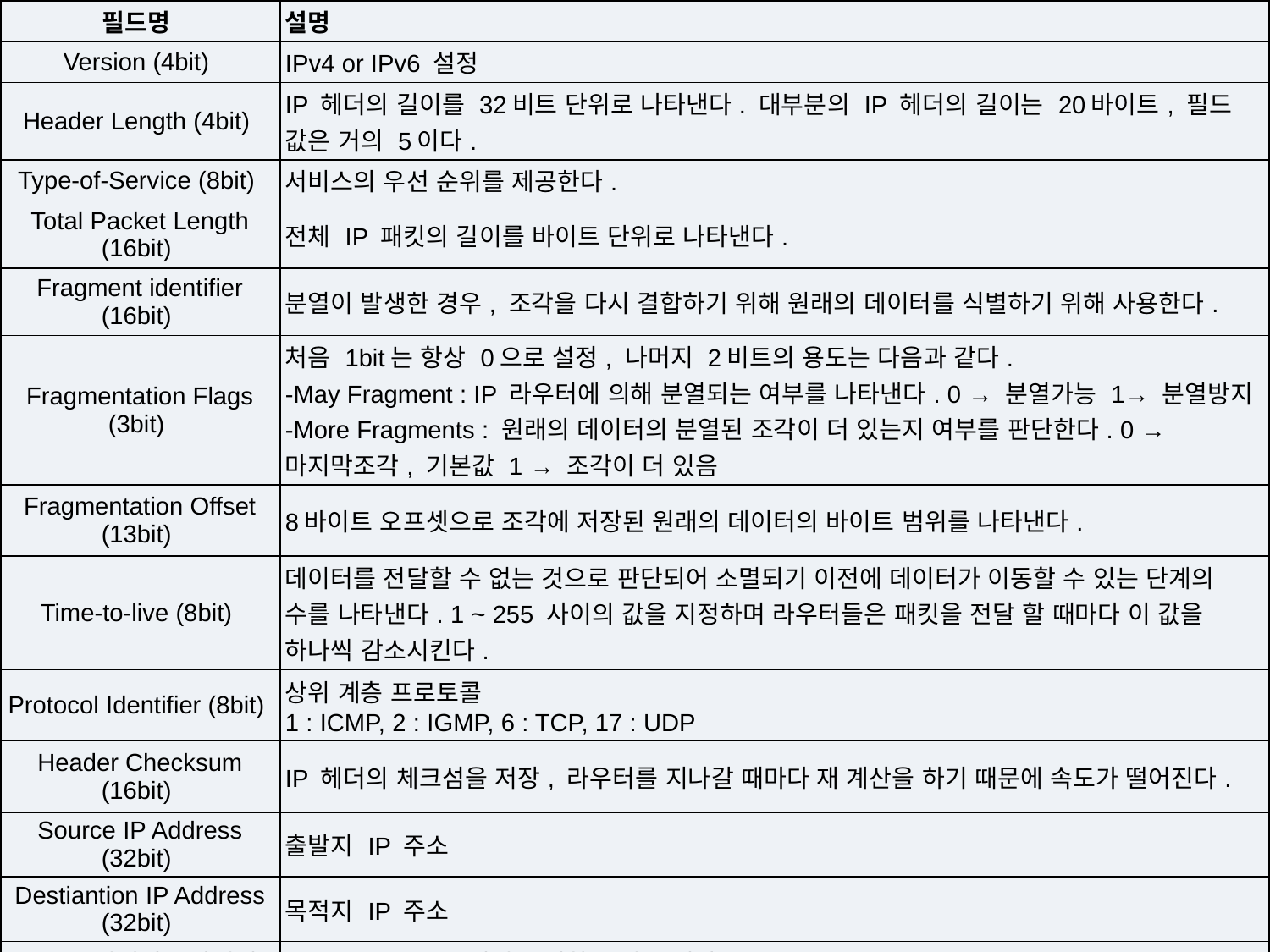

| 필드명 | 설명 |
| --- | --- |
| Version (4bit) | IPv4 or IPv6 설정 |
| Header Length (4bit) | IP 헤더의 길이를 32비트 단위로 나타낸다. 대부분의 IP 헤더의 길이는 20바이트, 필드 값은 거의 5이다. |
| Type-of-Service (8bit) | 서비스의 우선 순위를 제공한다. |
| Total Packet Length (16bit) | 전체 IP 패킷의 길이를 바이트 단위로 나타낸다. |
| Fragment identifier (16bit) | 분열이 발생한 경우, 조각을 다시 결합하기 위해 원래의 데이터를 식별하기 위해 사용한다. |
| Fragmentation Flags (3bit) | 처음 1bit는 항상 0으로 설정, 나머지 2비트의 용도는 다음과 같다. -May Fragment : IP 라우터에 의해 분열되는 여부를 나타낸다. 0 → 분열가능 1→ 분열방지 -More Fragments : 원래의 데이터의 분열된 조각이 더 있는지 여부를 판단한다. 0 → 마지막조각, 기본값 1 → 조각이 더 있음 |
| Fragmentation Offset (13bit) | 8바이트 오프셋으로 조각에 저장된 원래의 데이터의 바이트 범위를 나타낸다. |
| Time-to-live (8bit) | 데이터를 전달할 수 없는 것으로 판단되어 소멸되기 이전에 데이터가 이동할 수 있는 단계의 수를 나타낸다. 1 ~ 255 사이의 값을 지정하며 라우터들은 패킷을 전달 할 때마다 이 값을 하나씩 감소시킨다. |
| Protocol Identifier (8bit) | 상위 계층 프로토콜 1 : ICMP, 2 : IGMP, 6 : TCP, 17 : UDP |
| Header Checksum (16bit) | IP 헤더의 체크섬을 저장, 라우터를 지나갈 때마다 재 계산을 하기 때문에 속도가 떨어진다. |
| Source IP Address (32bit) | 출발지 IP 주소 |
| Destiantion IP Address (32bit) | 목적지 IP 주소 |
| Option(선택적, 가변적) | Type-of-service 처럼 특별한 옵션을 정의 |